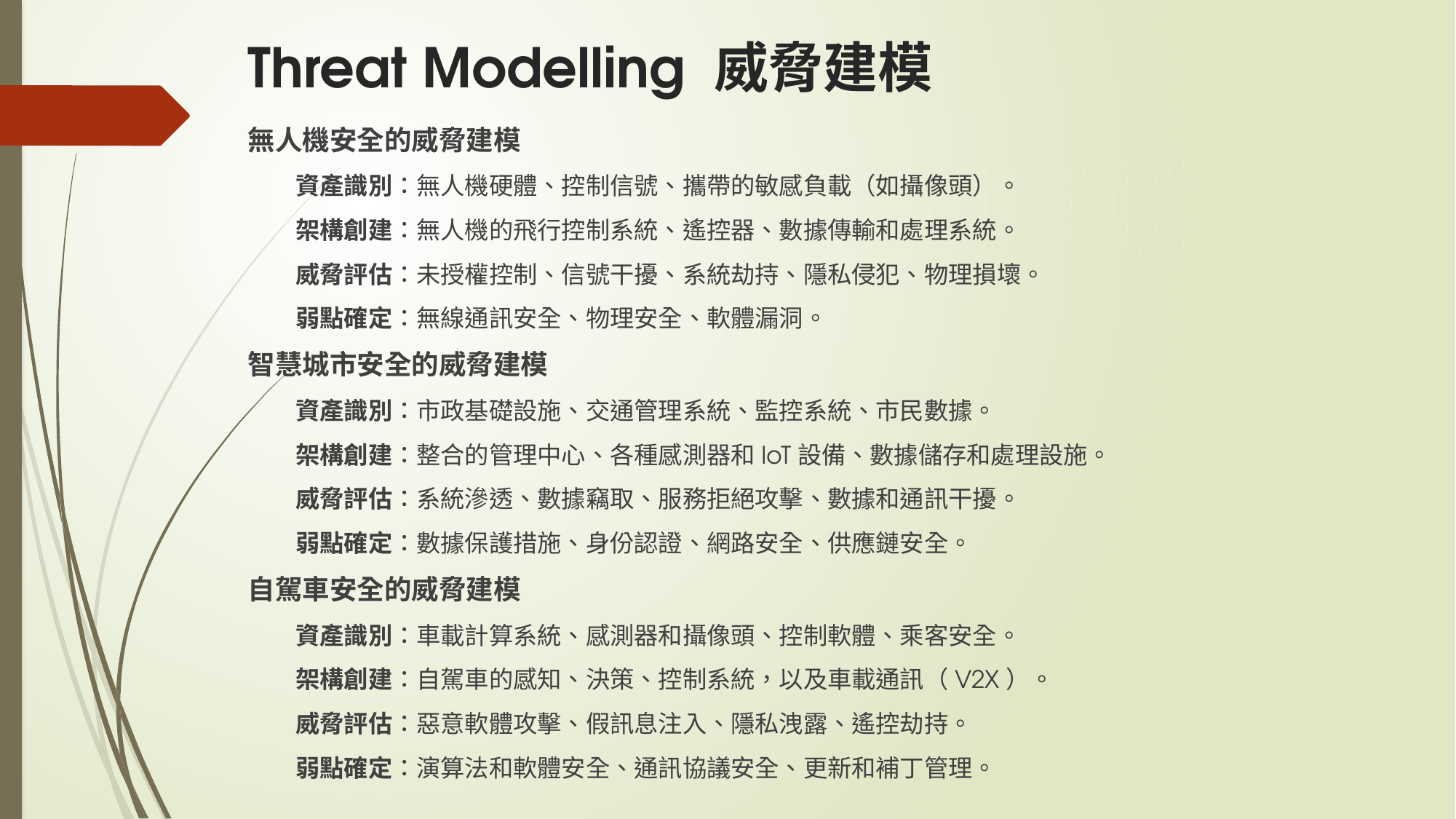

# Threat Modelling 威脅建模
無人機安全的威脅建模
資產識別：無人機硬體、控制信號、攜帶的敏感負載（如攝像頭）。
架構創建：無人機的飛行控制系統、遙控器、數據傳輸和處理系統。
威脅評估：未授權控制、信號干擾、系統劫持、隱私侵犯、物理損壞。
弱點確定：無線通訊安全、物理安全、軟體漏洞。
智慧城市安全的威脅建模
資產識別：市政基礎設施、交通管理系統、監控系統、市民數據。
架構創建：整合的管理中心、各種感測器和IoT設備、數據儲存和處理設施。
威脅評估：系統滲透、數據竊取、服務拒絕攻擊、數據和通訊干擾。
弱點確定：數據保護措施、身份認證、網路安全、供應鏈安全。
自駕車安全的威脅建模
資產識別：車載計算系統、感測器和攝像頭、控制軟體、乘客安全。
架構創建：自駕車的感知、決策、控制系統，以及車載通訊（V2X）。
威脅評估：惡意軟體攻擊、假訊息注入、隱私洩露、遙控劫持。
弱點確定：演算法和軟體安全、通訊協議安全、更新和補丁管理。